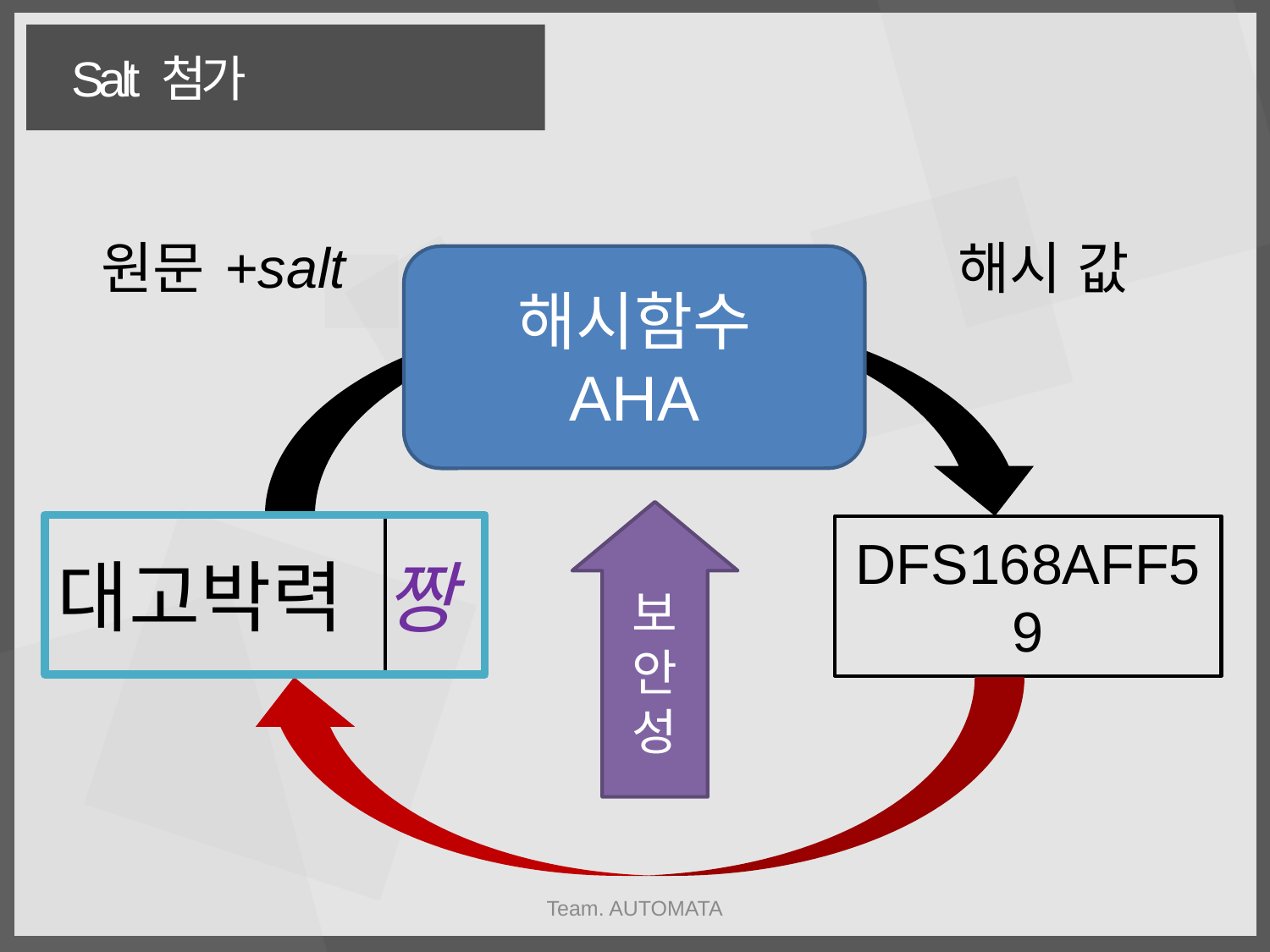

Salt 첨가
+salt
원문
해시 값
해시함수
AHA

보
안
성

대고박력
DFS168AFF59
짱

Team. AUTOMATA